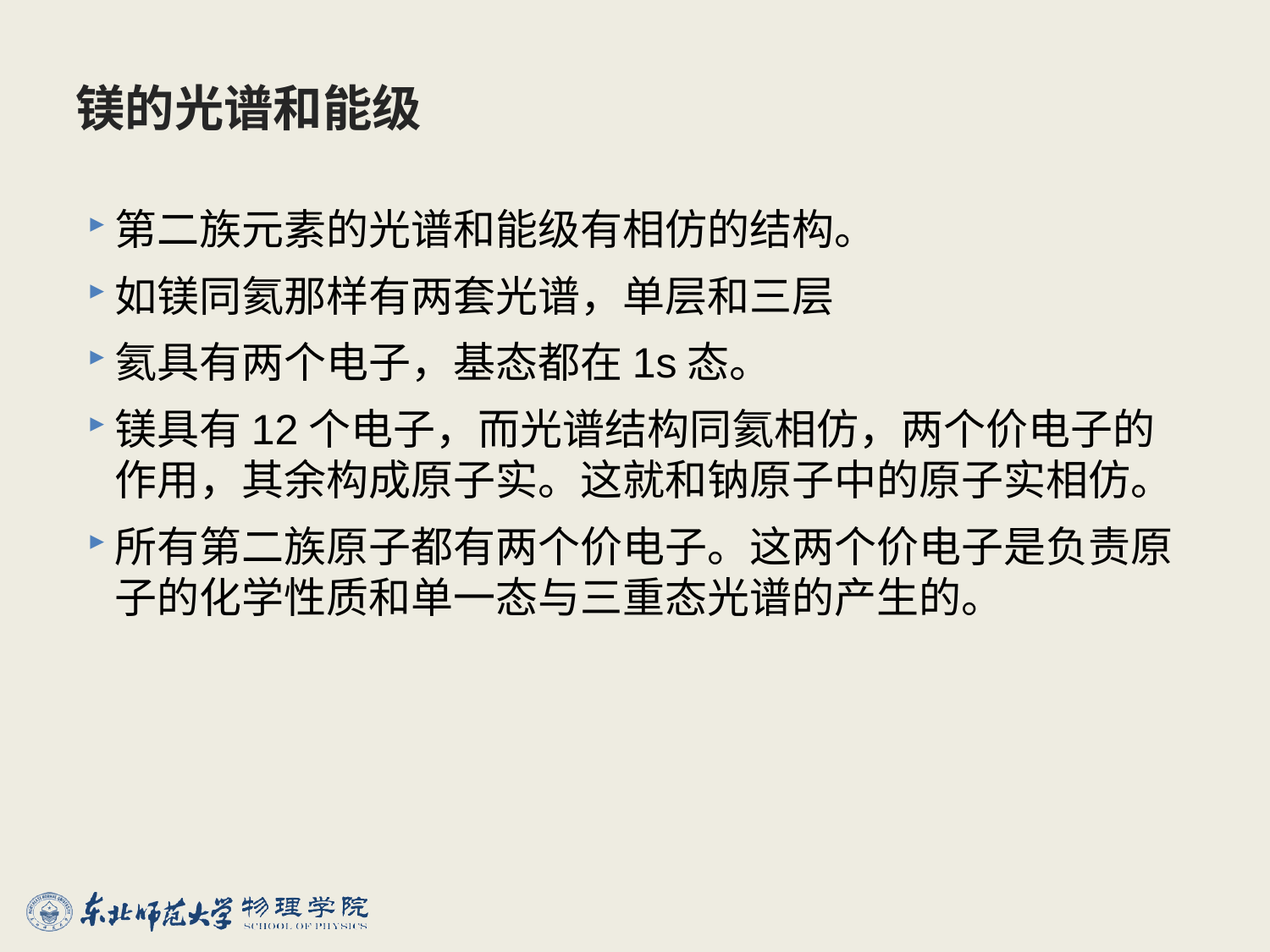

# 镁的光谱和能级
第二族元素的光谱和能级有相仿的结构。
如镁同氦那样有两套光谱，单层和三层
氦具有两个电子，基态都在1s态。
镁具有12个电子，而光谱结构同氦相仿，两个价电子的作用，其余构成原子实。这就和钠原子中的原子实相仿。
所有第二族原子都有两个价电子。这两个价电子是负责原子的化学性质和单一态与三重态光谱的产生的。